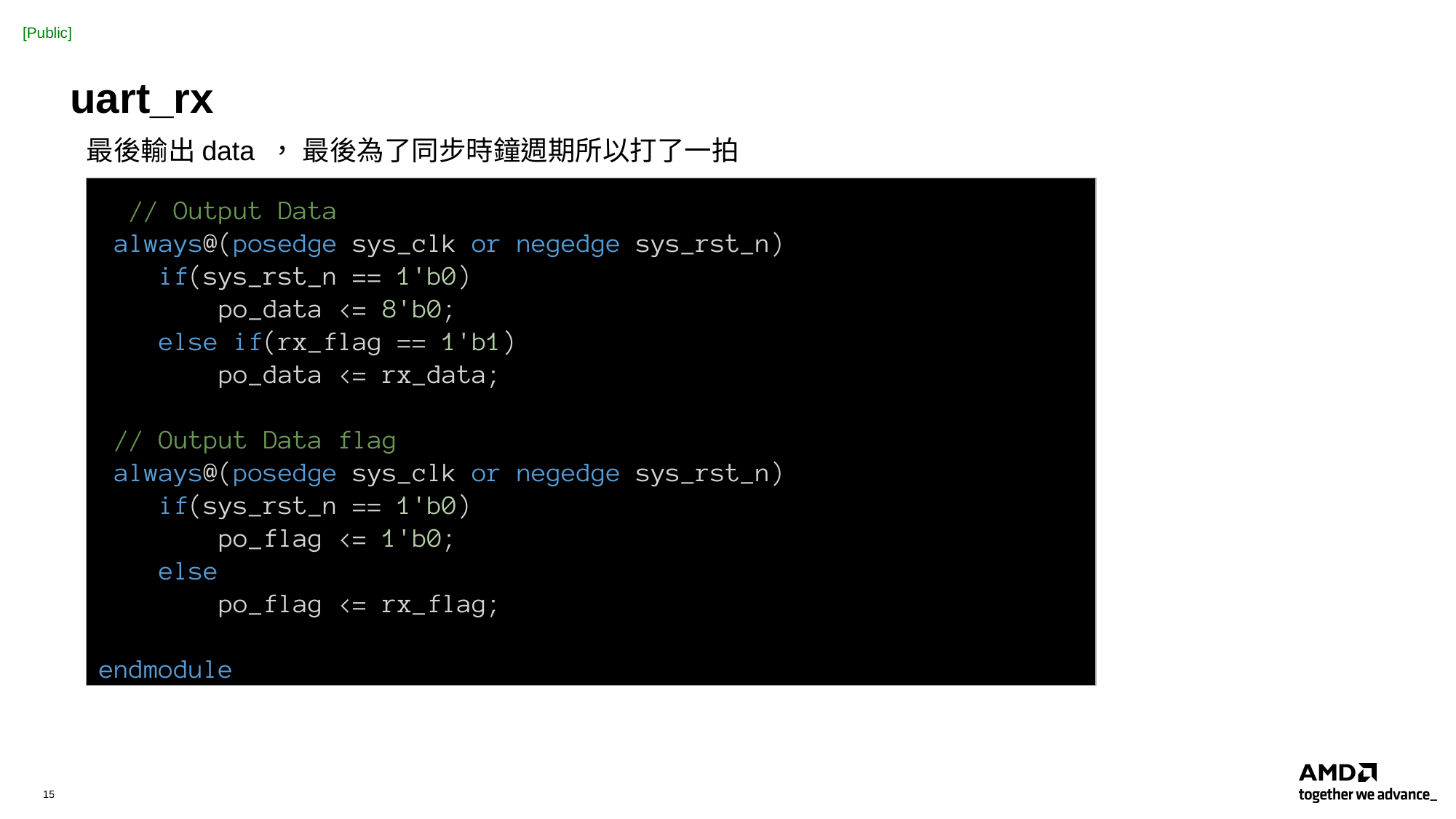

# uart_rx
最後輸出data ， 最後為了同步時鐘週期所以打了一拍

  // Output Data
 always@(posedge sys_clk or negedge sys_rst_n)
    if(sys_rst_n == 1'b0)
        po_data <= 8'b0;
    else if(rx_flag == 1'b1)
        po_data <= rx_data;
 // Output Data flag
 always@(posedge sys_clk or negedge sys_rst_n)
    if(sys_rst_n == 1'b0)
        po_flag <= 1'b0;
    else
        po_flag <= rx_flag;
endmodule